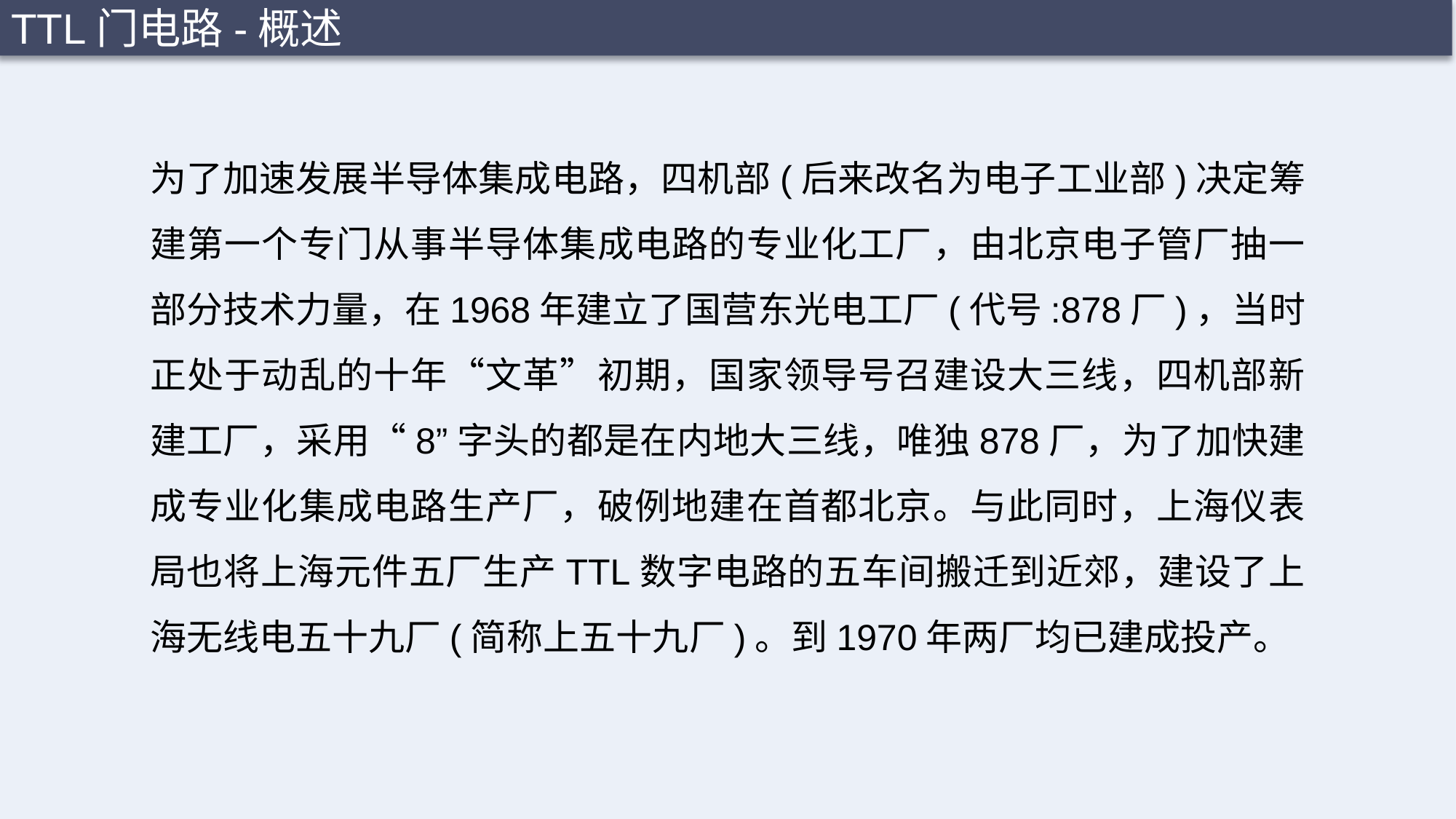

TTL门电路-概述
为了加速发展半导体集成电路，四机部(后来改名为电子工业部)决定筹建第一个专门从事半导体集成电路的专业化工厂，由北京电子管厂抽一部分技术力量，在1968年建立了国营东光电工厂(代号:878厂)，当时正处于动乱的十年“文革”初期，国家领导号召建设大三线，四机部新建工厂，采用“8”字头的都是在内地大三线，唯独878厂，为了加快建成专业化集成电路生产厂，破例地建在首都北京。与此同时，上海仪表局也将上海元件五厂生产TTL数字电路的五车间搬迁到近郊，建设了上海无线电五十九厂(简称上五十九厂)。到1970年两厂均已建成投产。